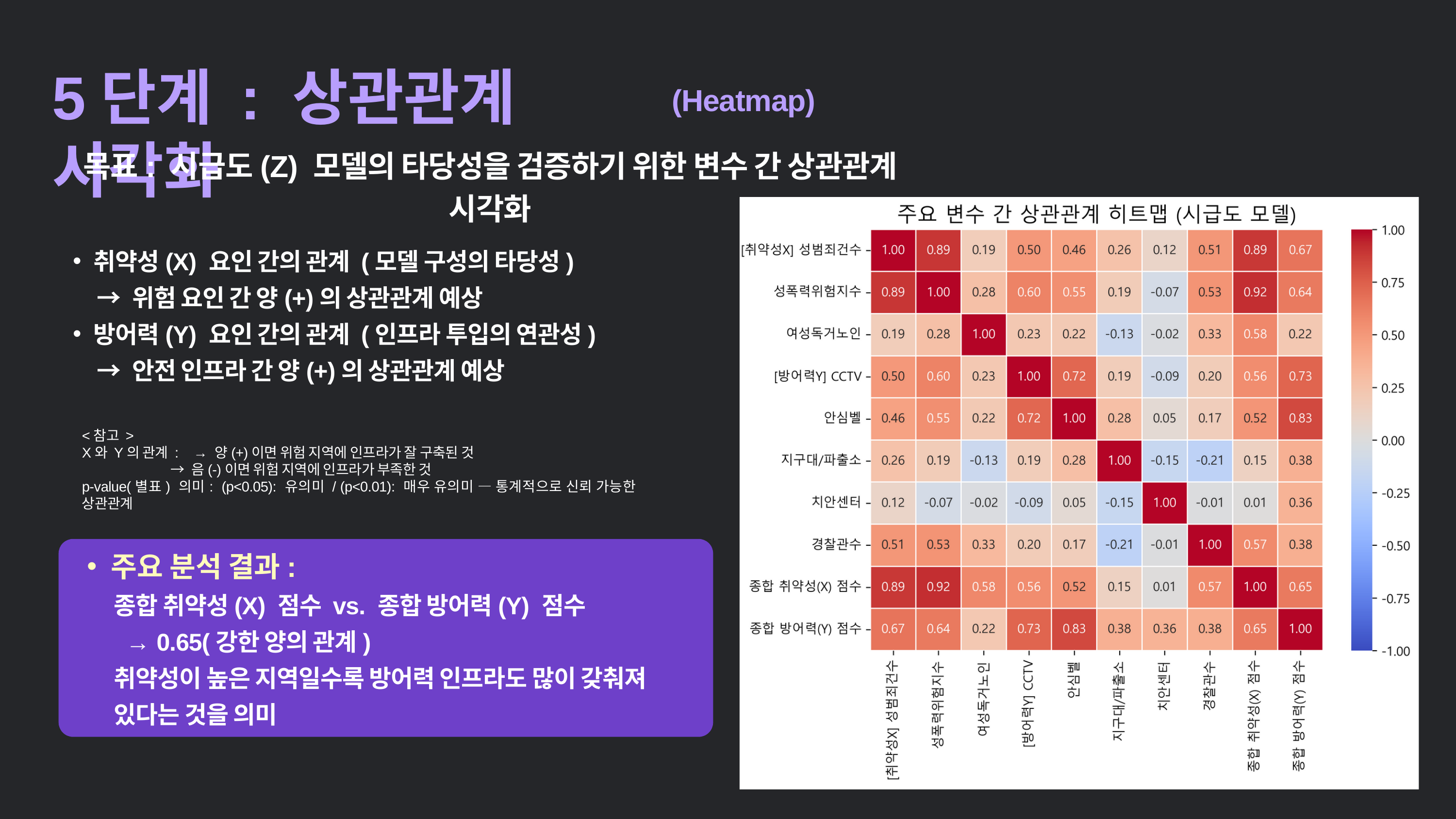

5단계 : 상관관계 시각화
 (Heatmap)
목표: 시급도(Z) 모델의 타당성을 검증하기 위한 변수 간 상관관계 시각화

취약성(X) 요인 간의 관계 (모델 구성의 타당성)
         → 위험 요인 간 양(+)의 상관관계 예상
방어력(Y) 요인 간의 관계 (인프라 투입의 연관성)
         → 안전 인프라 간 양(+)의 상관관계 예상
<참고 >
X와 Y의 관계 :    → 양(+)이면 위험 지역에 인프라가 잘 구축된 것
                               → 음(-)이면 위험 지역에 인프라가 부족한 것
p-value(별표) 의미:  (p<0.05): 유의미 / (p<0.01): 매우 유의미 — 통계적으로 신뢰 가능한 상관관계

주요 분석 결과:
         종합 취약성(X) 점수 vs. 종합 방어력(Y) 점수
          → 0.65(강한 양의 관계)
         취약성이 높은 지역일수록 방어력 인프라도 많이 갖춰져
         있다는 것을 의미